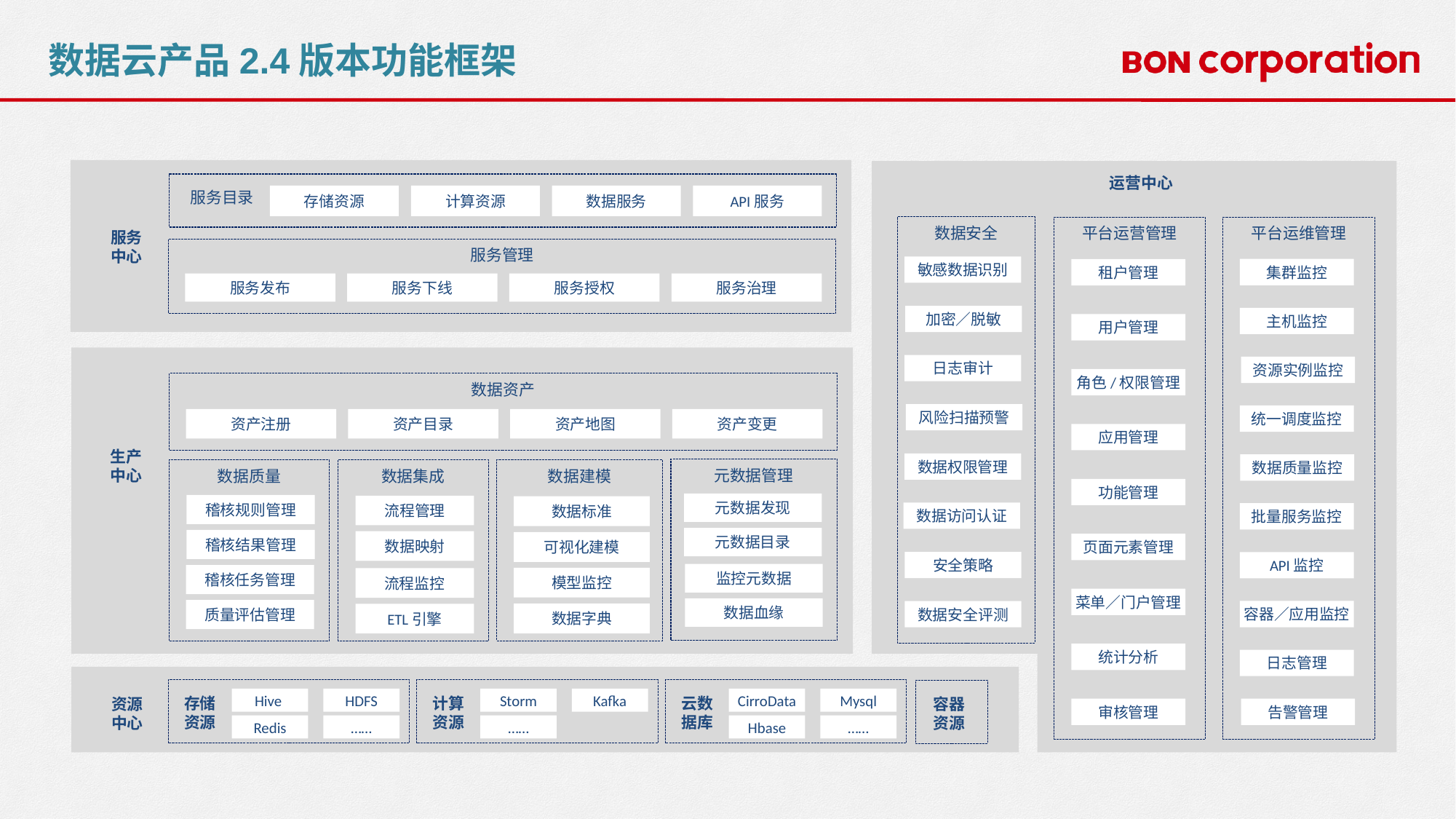

数据云产品2.4版本功能框架

服务目录
存储资源
计算资源
数据服务
API服务
服务
中心
服务管理
服务发布
服务下线
服务授权
服务治理

运营中心
数据安全
平台运营管理
平台运维管理
敏感数据识别
加密／脱敏
日志审计
风险扫描预警
数据权限管理
数据访问认证
安全策略
数据安全评测
集群监控
租户管理
主机监控
用户管理

数据资产
资产注册
资产目录
资产地图
资产变更
生产
中心
元数据管理
数据集成
数据质量
数据建模
元数据发现
稽核规则管理
流程管理
数据标准
元数据目录
稽核结果管理
数据映射
可视化建模
监控元数据
稽核任务管理
模型监控
流程监控
数据血缘
质量评估管理
数据字典
ETL引擎
资源实例监控
角色/权限管理
统一调度监控
应用管理
数据质量监控
功能管理
批量服务监控
页面元素管理
API监控
菜单／门户管理
容器／应用监控
统计分析
日志管理

存储
资源
Hive
HDFS
Redis
……

计算
资源
Storm
Kafka
……

云数
据库
CirroData
Mysql
Hbase
……

容器
资源
资源
中心
审核管理
告警管理